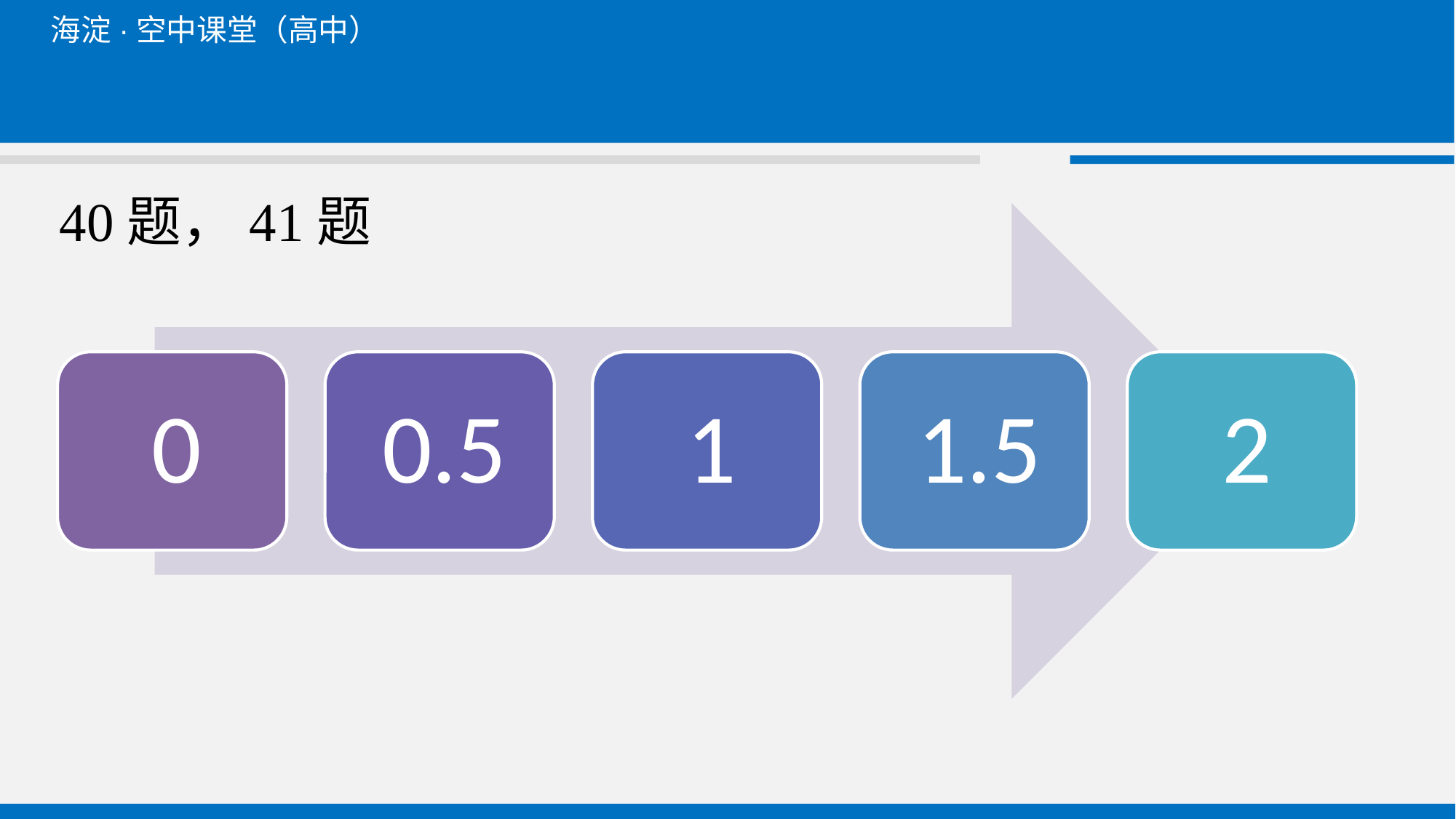

# 40题，41题
0
0.5
1
1.5
2